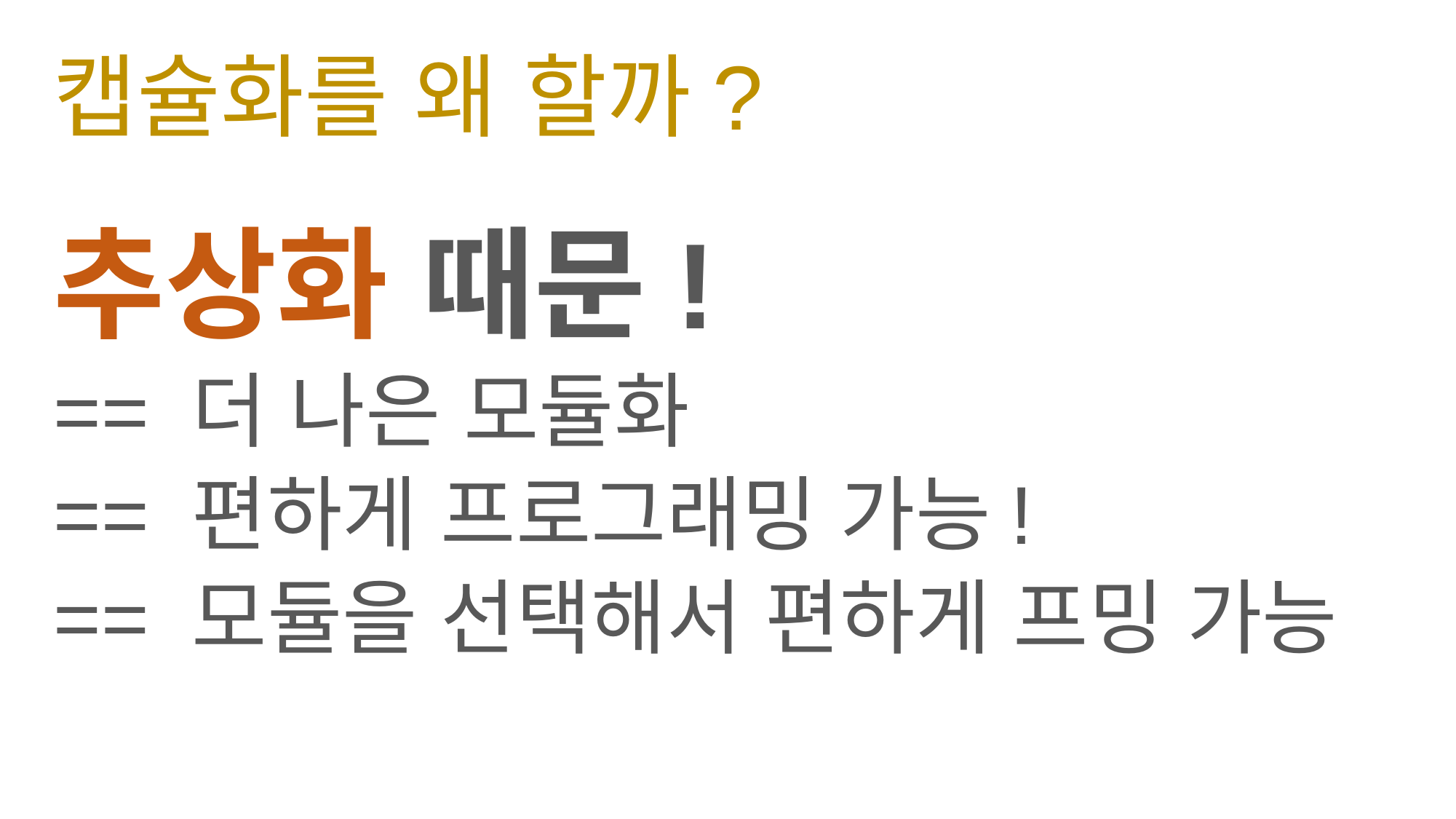

# 캡슐화를 왜 할까?
추상화 때문!
== 더 나은 모듈화
== 편하게 프로그래밍 가능!
== 모듈을 선택해서 편하게 프밍 가능